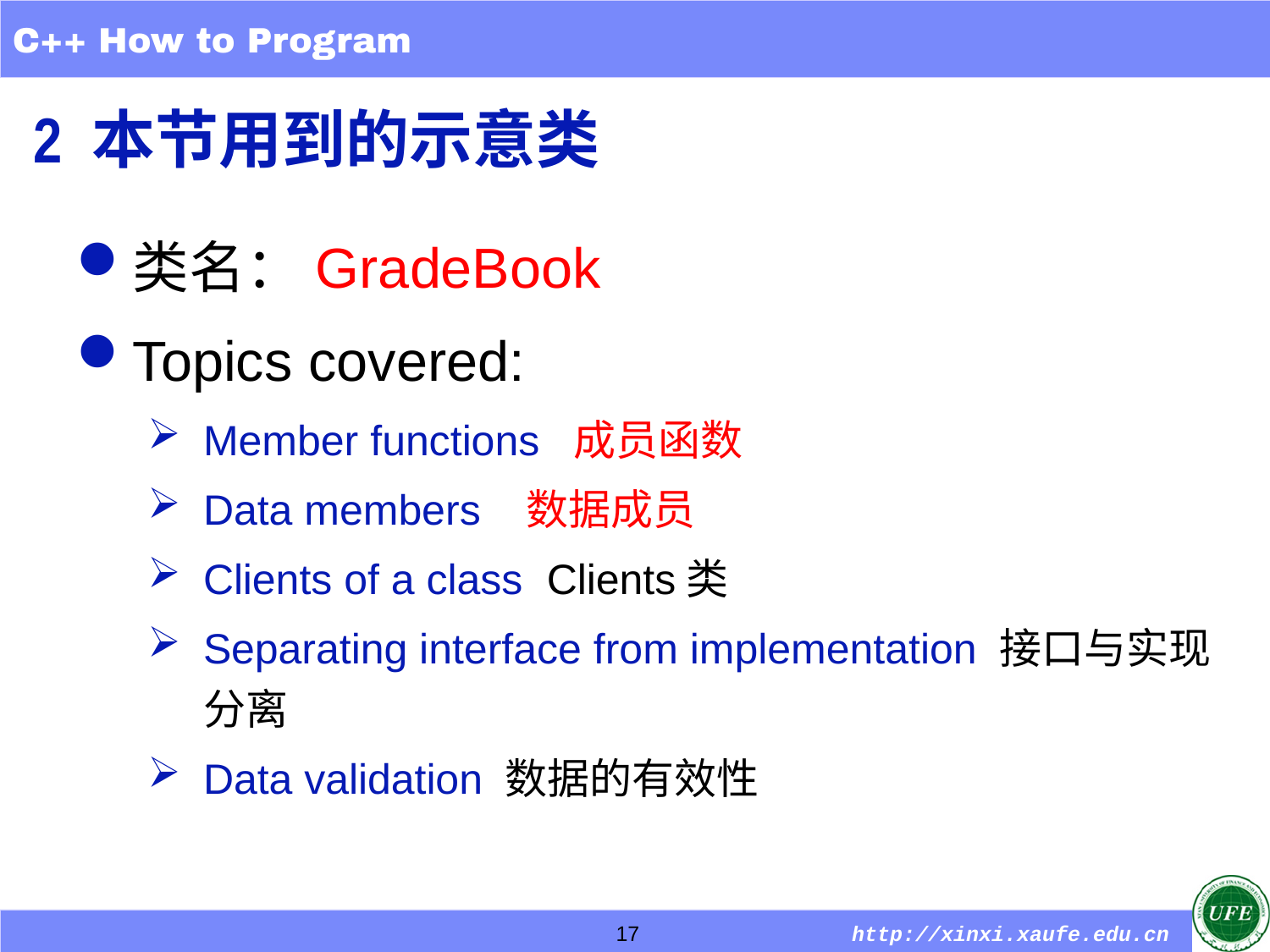

2 本节用到的示意类
类名：GradeBook
Topics covered:
Member functions  成员函数
Data members   数据成员
Clients of a class  Clients类
Separating interface from implementation 接口与实现分离
Data validation 数据的有效性
17